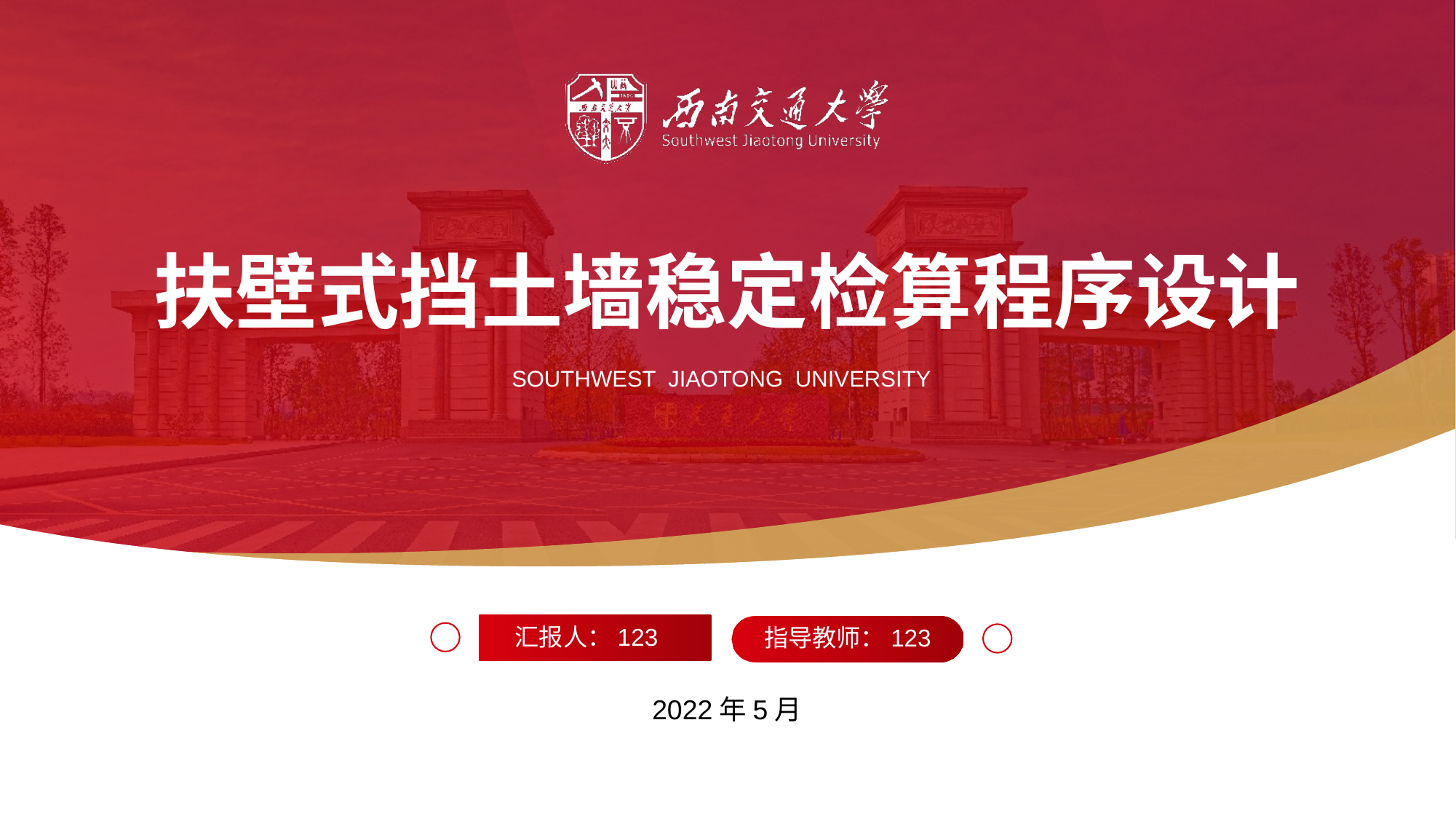

扶壁式挡土墙稳定检算程序设计
SOUTHWEST  JIAOTONG  UNIVERSITY
汇报人：123
指导教师：123

2022年5月